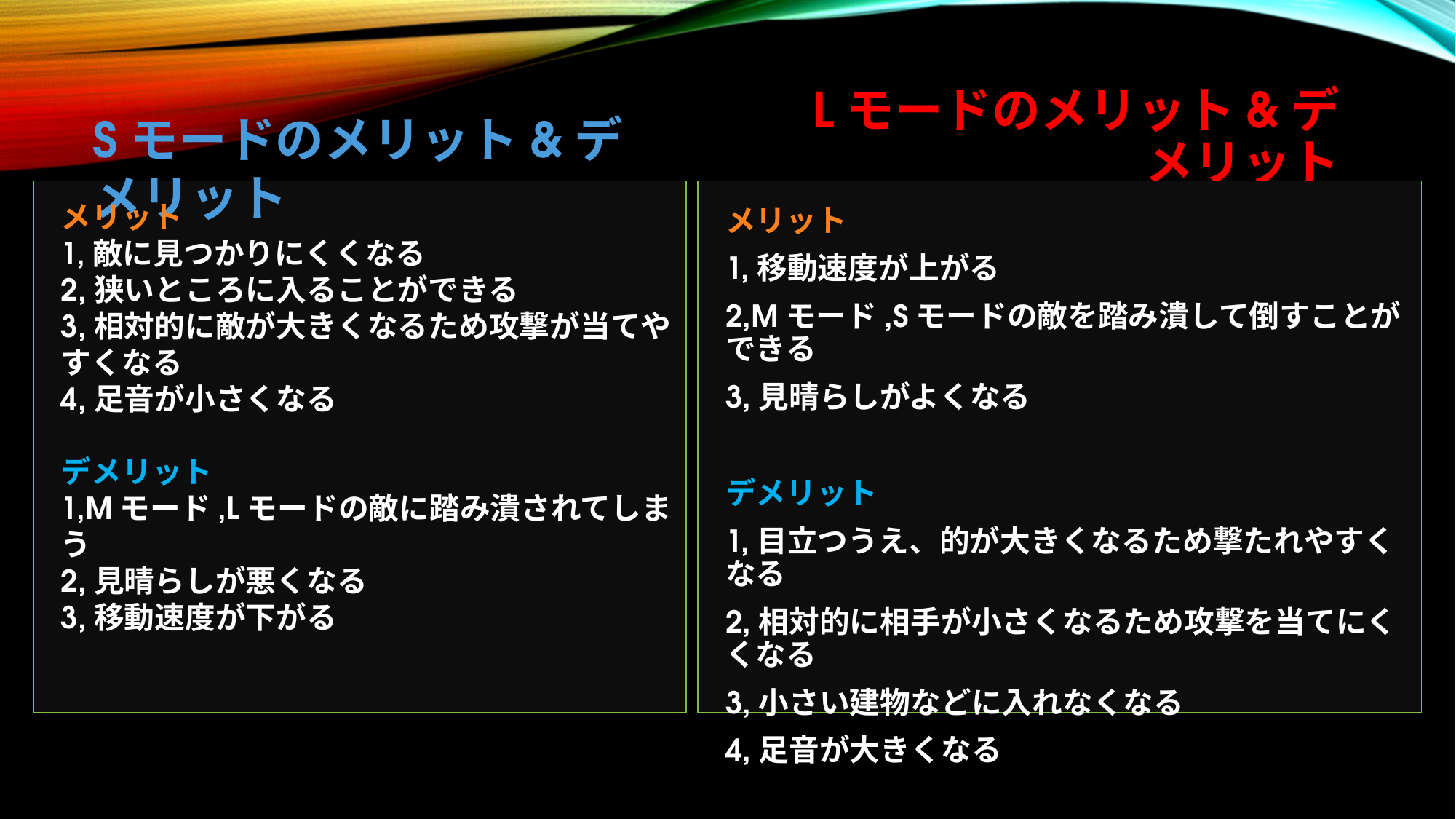

# Lモードのメリット&デメリット
Sモードのメリット&デメリット

メリット
1,敵に見つかりにくくなる
2,狭いところに入ることができる
3,相対的に敵が大きくなるため攻撃が当てやすくなる
4,足音が小さくなる

デメリット
1,Mモード,Lモードの敵に踏み潰されてしまう
2,見晴らしが悪くなる
3,移動速度が下がる
メリット
1,移動速度が上がる
2,Mモード,Sモードの敵を踏み潰して倒すことができる
3,見晴らしがよくなる

デメリット
1,目立つうえ、的が大きくなるため撃たれやすくなる
2,相対的に相手が小さくなるため攻撃を当てにくくなる
3,小さい建物などに入れなくなる
4,足音が大きくなる